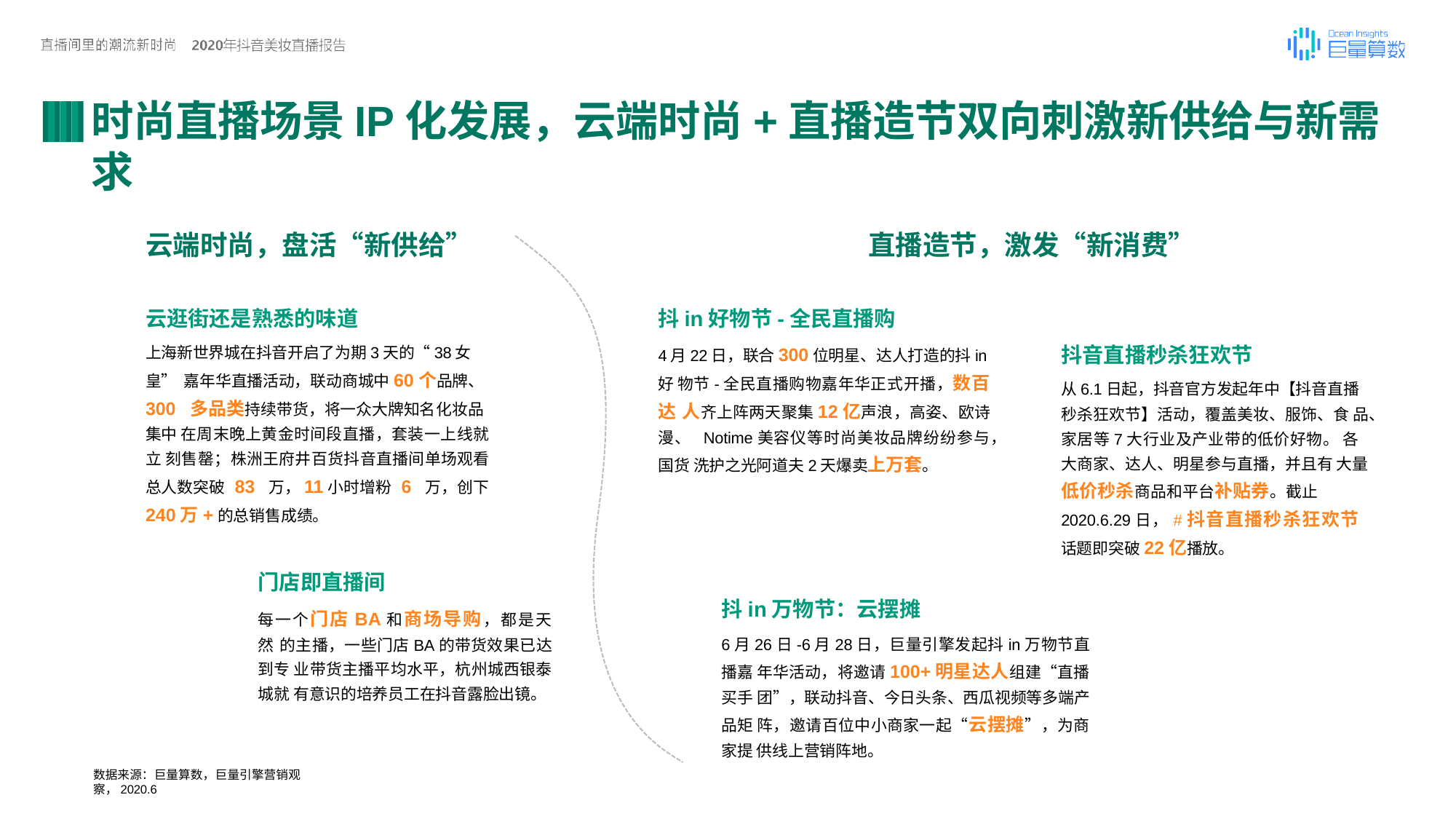

# 时尚直播场景IP化发展，云端时尚+直播造节双向刺激新供给与新需求

云端时尚，盘活“新供给”
直播造节，激发“新消费”

云逛街还是熟悉的味道
上海新世界城在抖音开启了为期3天的“38女皇”  嘉年华直播活动，联动商城中60个品牌、300  多品类持续带货，将一众大牌知名化妆品集中 在周末晚上黄金时间段直播，套装一上线就立 刻售罄；株洲王府井百货抖音直播间单场观看 总人数突破 83 万，11小时增粉 6 万，创下
240万+的总销售成绩。

门店即直播间
每一个门店BA和商场导购，都是天然 的主播，一些门店BA的带货效果已达到专 业带货主播平均水平，杭州城西银泰城就 有意识的培养员工在抖音露脸出镜。
抖in好物节-全民直播购
4月22日，联合300位明星、达人打造的抖in好 物节-全民直播购物嘉年华正式开播，数百达 人齐上阵两天聚集12亿声浪，高姿、欧诗漫、  Notime美容仪等时尚美妆品牌纷纷参与，国货 洗护之光阿道夫2天爆卖上万套。
抖音直播秒杀狂欢节
从6.1日起，抖音官方发起年中【抖音直播 秒杀狂欢节】活动，覆盖美妆、服饰、食 品、家居等7大行业及产业带的低价好物。 各大商家、达人、明星参与直播，并且有 大量低价秒杀商品和平台补贴券。截止
2020.6.29日，#抖音直播秒杀狂欢节
话题即突破22亿播放。
抖in万物节：云摆摊
6月26日-6月28日，巨量引擎发起抖in万物节直播嘉 年华活动，将邀请100+明星达人组建“直播买手 团”，联动抖音、今日头条、西瓜视频等多端产品矩 阵，邀请百位中小商家一起“云摆摊”，为商家提 供线上营销阵地。
数据来源：巨量算数，巨量引擎营销观察，2020.6